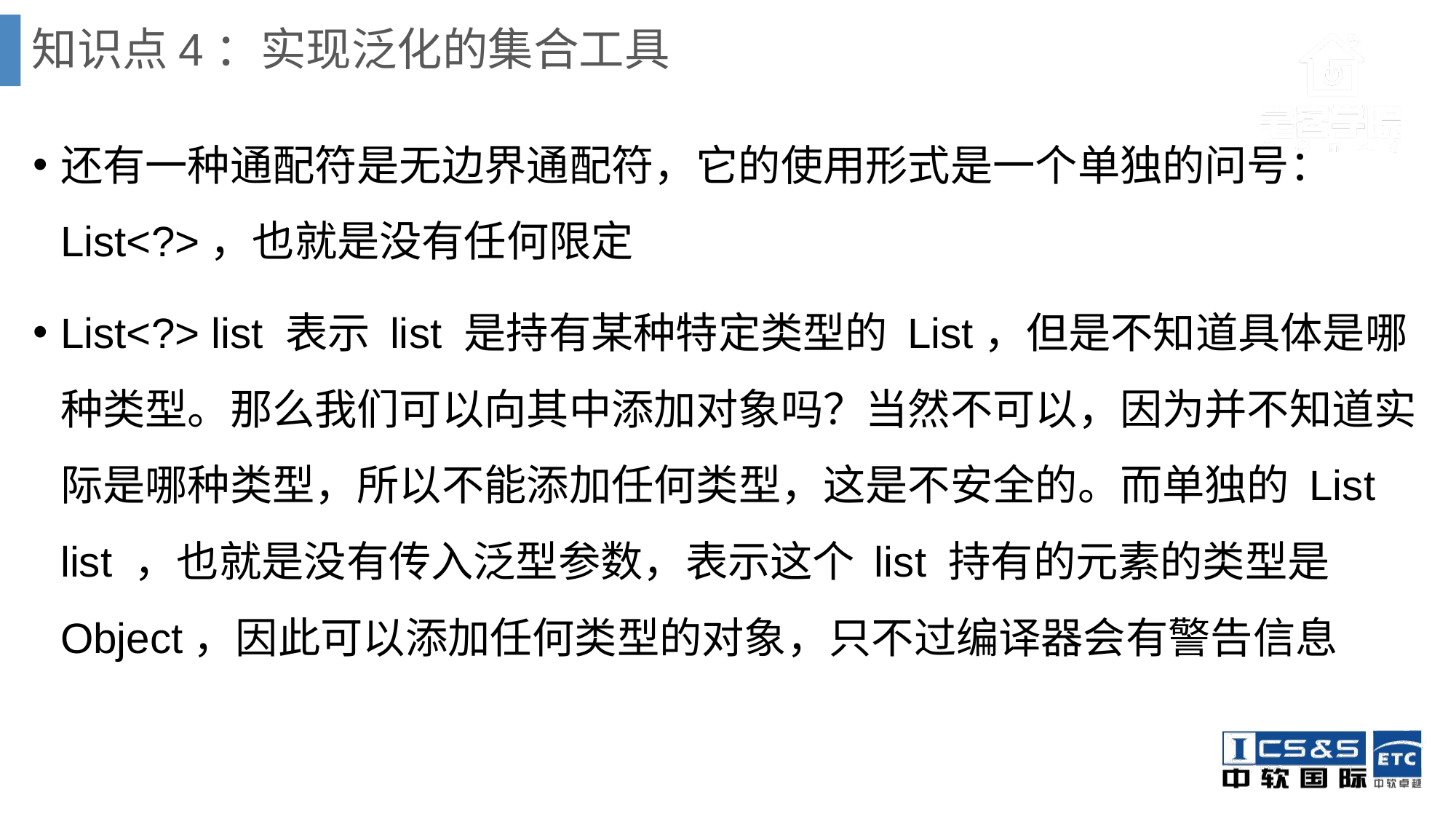

# 知识点4：实现泛化的集合工具
还有一种通配符是无边界通配符，它的使用形式是一个单独的问号：List<?>，也就是没有任何限定
List<?> list 表示 list 是持有某种特定类型的 List，但是不知道具体是哪种类型。那么我们可以向其中添加对象吗？当然不可以，因为并不知道实际是哪种类型，所以不能添加任何类型，这是不安全的。而单独的 List list ，也就是没有传入泛型参数，表示这个 list 持有的元素的类型是 Object，因此可以添加任何类型的对象，只不过编译器会有警告信息